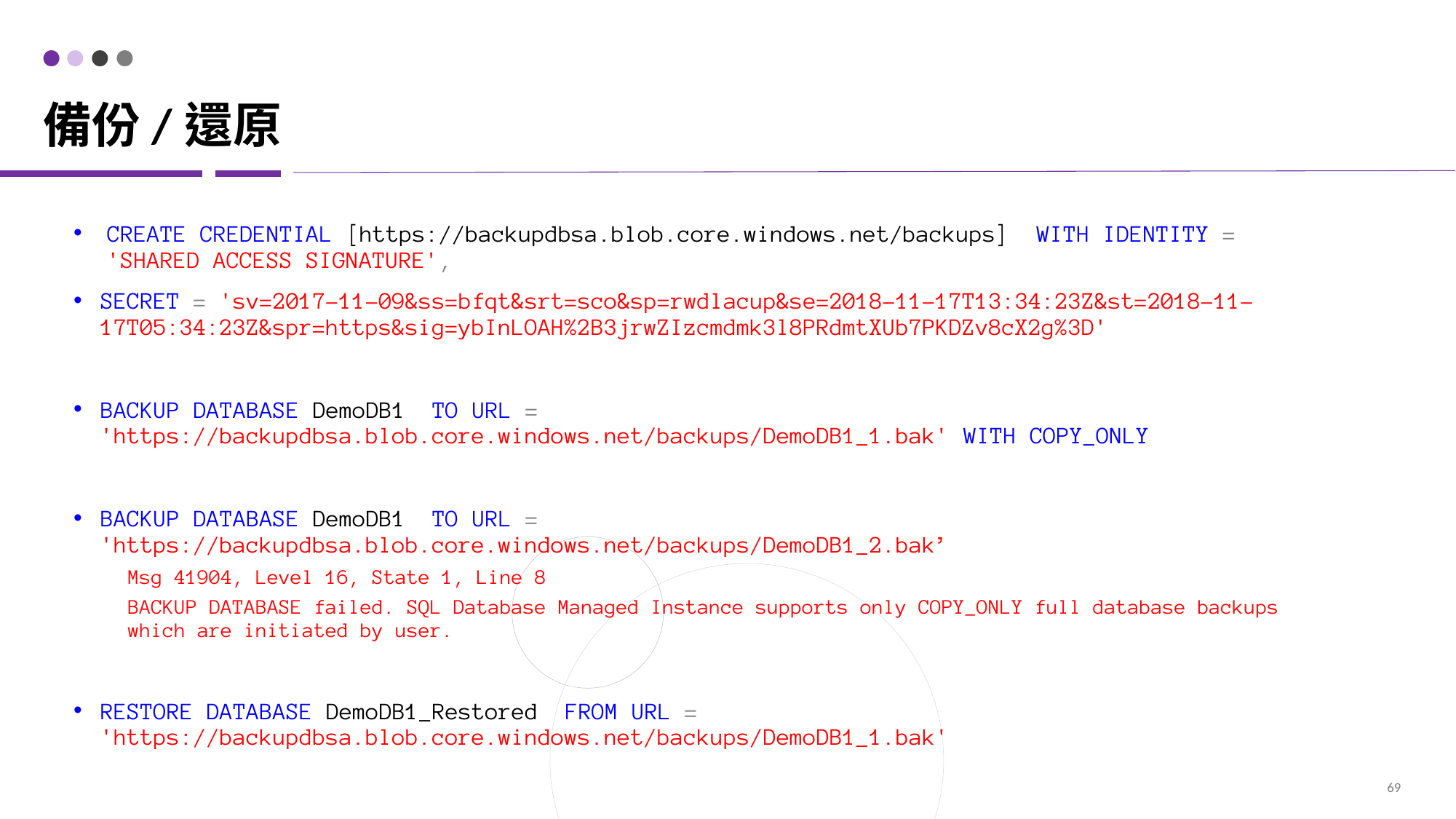

# 備份/還原
CREATE CREDENTIAL [https://backupdbsa.blob.core.windows.net/backups]  WITH IDENTITY = 'SHARED ACCESS SIGNATURE',
SECRET = 'sv=2017-11-09&ss=bfqt&srt=sco&sp=rwdlacup&se=2018-11-17T13:34:23Z&st=2018-11-17T05:34:23Z&spr=https&sig=ybInLOAH%2B3jrwZIzcmdmk3l8PRdmtXUb7PKDZv8cX2g%3D'

BACKUP DATABASE DemoDB1  TO URL = 'https://backupdbsa.blob.core.windows.net/backups/DemoDB1_1.bak' WITH COPY_ONLY

BACKUP DATABASE DemoDB1  TO URL = 'https://backupdbsa.blob.core.windows.net/backups/DemoDB1_2.bak’
Msg 41904, Level 16, State 1, Line 8
BACKUP DATABASE failed. SQL Database Managed Instance supports only COPY_ONLY full database backups which are initiated by user.

RESTORE DATABASE DemoDB1_Restored  FROM URL = 'https://backupdbsa.blob.core.windows.net/backups/DemoDB1_1.bak'

69